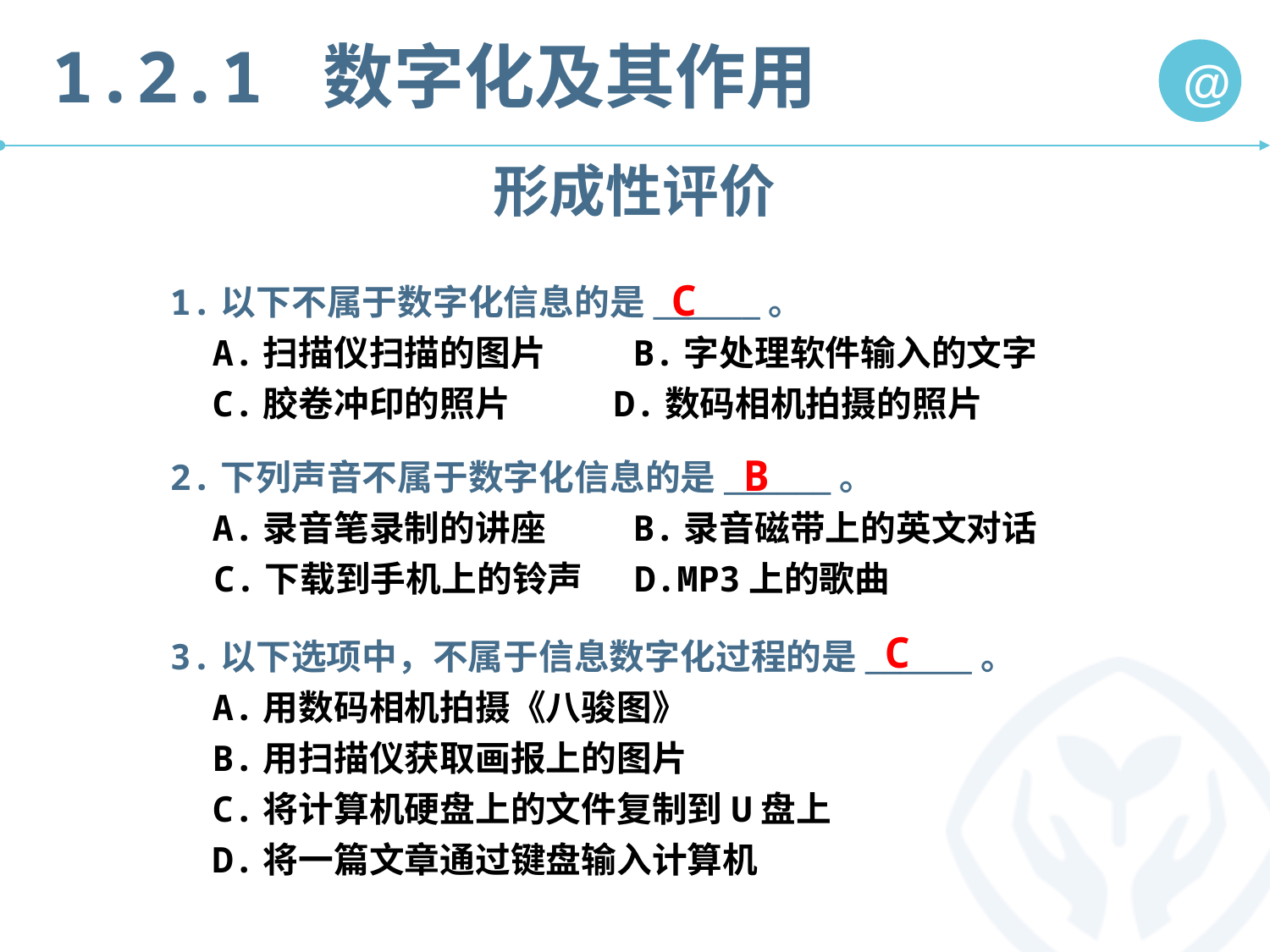

形成性评价
1.以下不属于数字化信息的是______。
  A.扫描仪扫描的图片　　 B.字处理软件输入的文字
  C.胶卷冲印的照片　　   D.数码相机拍摄的照片
C
2.下列声音不属于数字化信息的是______。
  A.录音笔录制的讲座　　 B.录音磁带上的英文对话
　C.下载到手机上的铃声　 D.MP3上的歌曲
B
C
3.以下选项中，不属于信息数字化过程的是______。
  A.用数码相机拍摄《八骏图》
  B.用扫描仪获取画报上的图片
  C.将计算机硬盘上的文件复制到U盘上
  D.将一篇文章通过键盘输入计算机